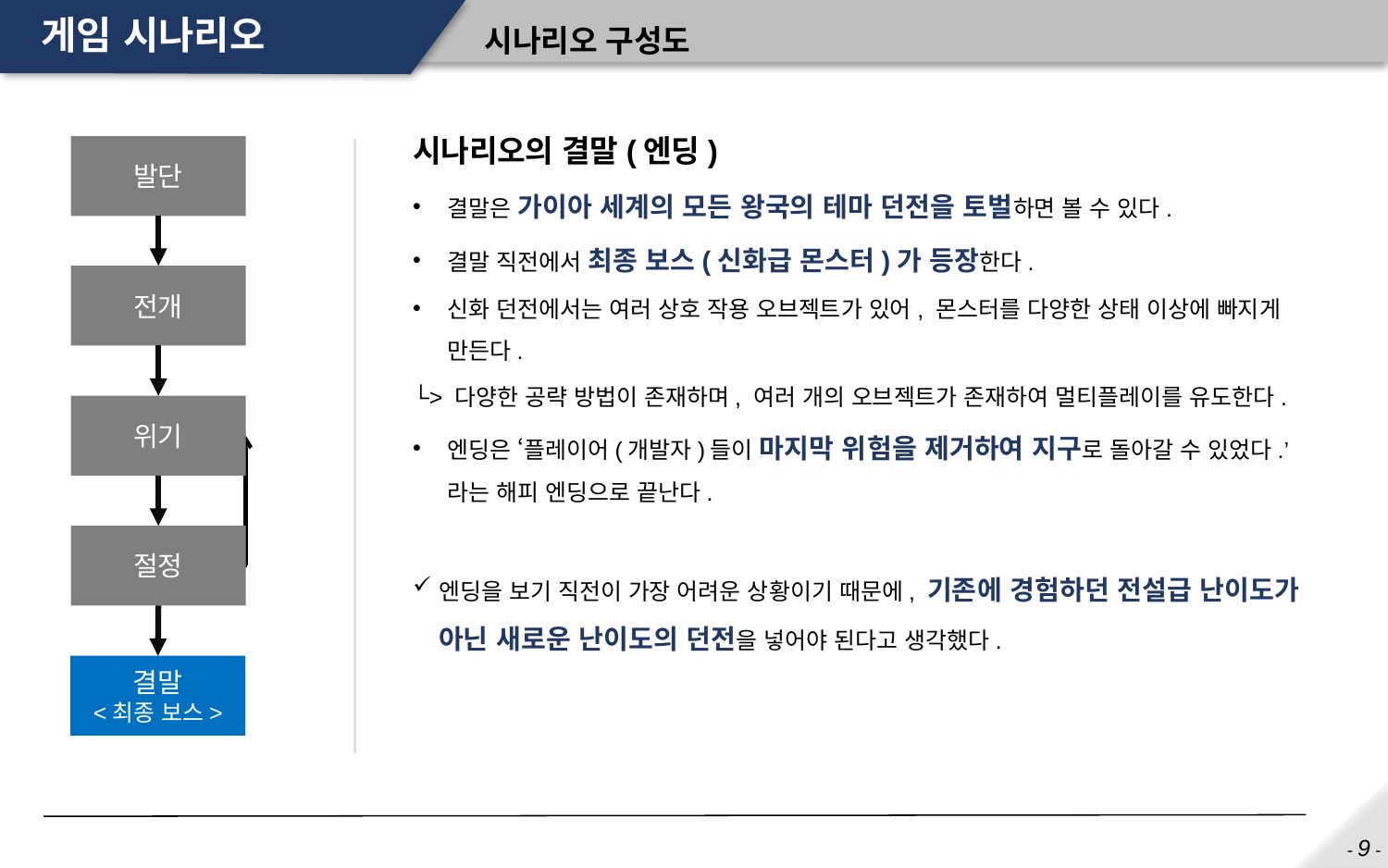

# 게임 시나리오
시나리오 구성도
시나리오의 결말(엔딩)
결말은 가이아 세계의 모든 왕국의 테마 던전을 토벌하면 볼 수 있다.
결말 직전에서 최종 보스(신화급 몬스터)가 등장한다.
신화 던전에서는 여러 상호 작용 오브젝트가 있어, 몬스터를 다양한 상태 이상에 빠지게 만든다.
└> 다양한 공략 방법이 존재하며, 여러 개의 오브젝트가 존재하여 멀티플레이를 유도한다.
엔딩은 ‘플레이어(개발자)들이 마지막 위험을 제거하여 지구로 돌아갈 수 있었다.’ 라는 해피 엔딩으로 끝난다.

엔딩을 보기 직전이 가장 어려운 상황이기 때문에, 기존에 경험하던 전설급 난이도가 아닌 새로운 난이도의 던전을 넣어야 된다고 생각했다.
발단
전개
위기
절정
결말
<최종 보스>